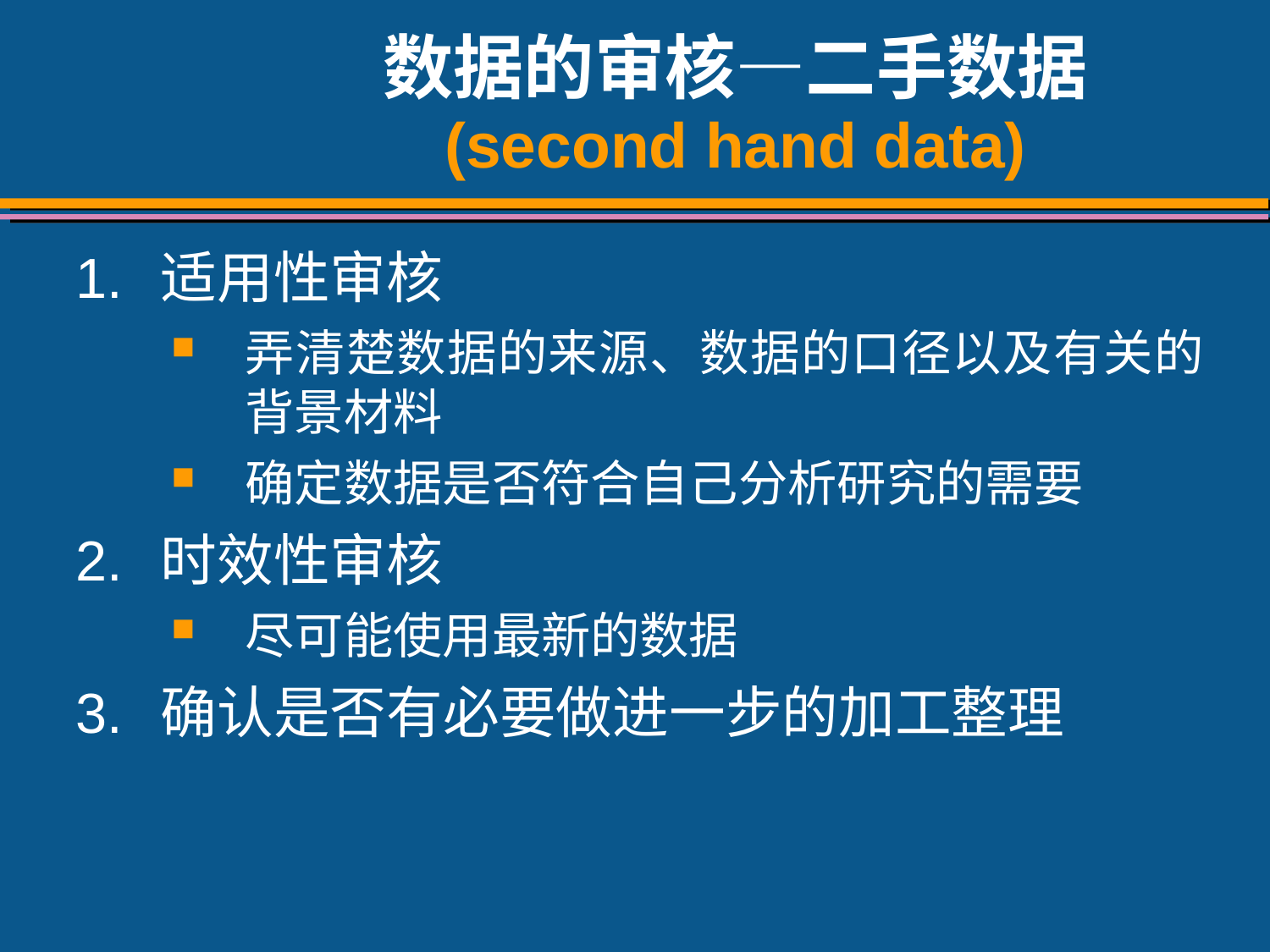

# 数据的审核—二手数据 (second hand data)
适用性审核
弄清楚数据的来源、数据的口径以及有关的背景材料
确定数据是否符合自己分析研究的需要
时效性审核
尽可能使用最新的数据
确认是否有必要做进一步的加工整理